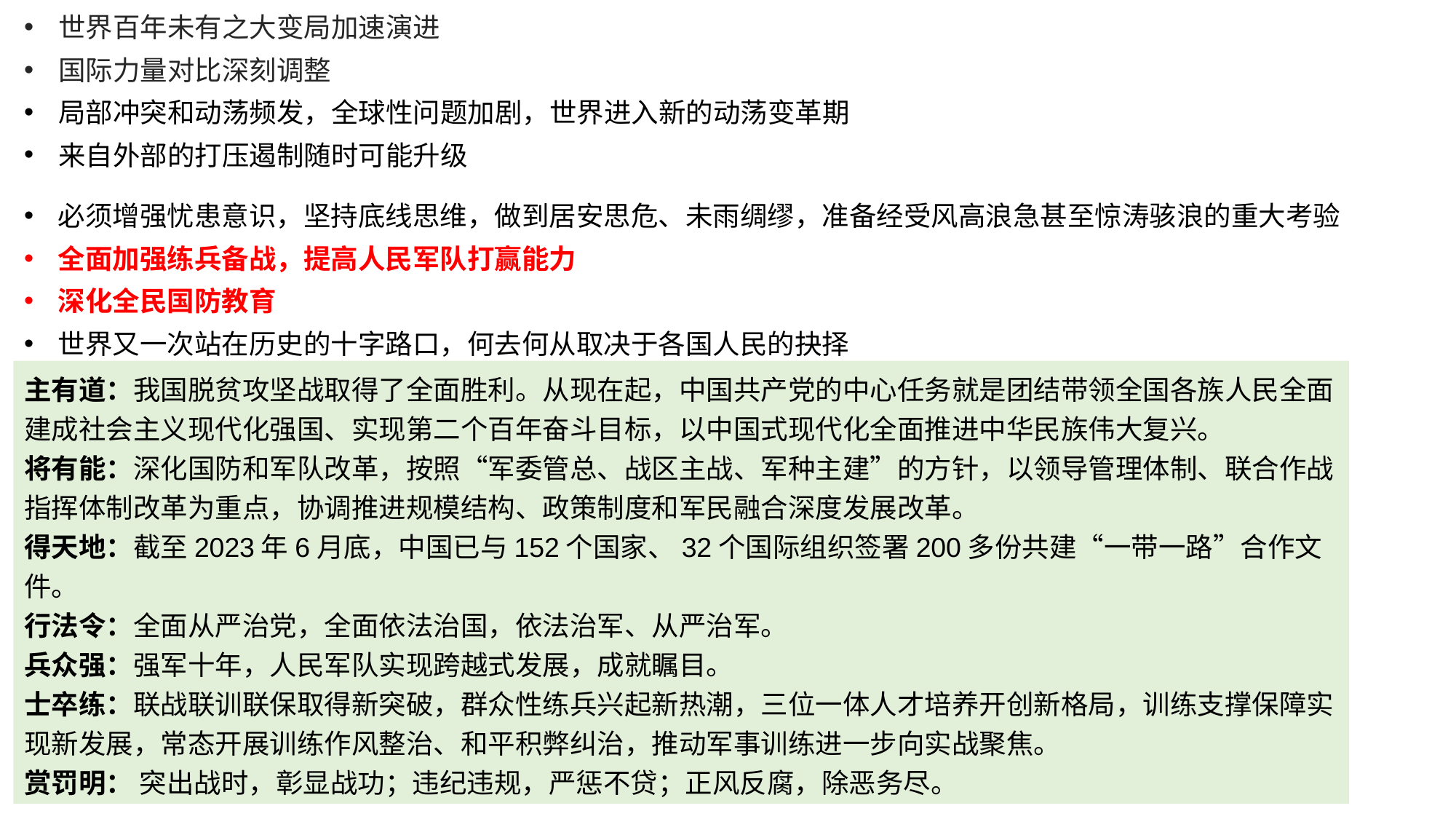

世界百年未有之大变局加速演进
国际力量对比深刻调整
局部冲突和动荡频发，全球性问题加剧，世界进入新的动荡变革期
来自外部的打压遏制随时可能升级
必须增强忧患意识，坚持底线思维，做到居安思危、未雨绸缪，准备经受风高浪急甚至惊涛骇浪的重大考验
全面加强练兵备战，提高人民军队打赢能力
深化全民国防教育
世界又一次站在历史的十字路口，何去何从取决于各国人民的抉择
主有道：我国脱贫攻坚战取得了全面胜利。从现在起，中国共产党的中心任务就是团结带领全国各族人民全面建成社会主义现代化强国、实现第二个百年奋斗目标，以中国式现代化全面推进中华民族伟大复兴。
将有能：深化国防和军队改革，按照“军委管总、战区主战、军种主建”的方针，以领导管理体制、联合作战指挥体制改革为重点，协调推进规模结构、政策制度和军民融合深度发展改革。
得天地：截至2023年6月底，中国已与152个国家、32个国际组织签署200多份共建“一带一路”合作文件。
行法令：全面从严治党，全面依法治国，依法治军、从严治军。
兵众强：强军十年，人民军队实现跨越式发展，成就瞩目。
士卒练：联战联训联保取得新突破，群众性练兵兴起新热潮，三位一体人才培养开创新格局，训练支撑保障实现新发展，常态开展训练作风整治、和平积弊纠治，推动军事训练进一步向实战聚焦。
赏罚明： 突出战时，彰显战功；违纪违规，严惩不贷；正风反腐，除恶务尽。